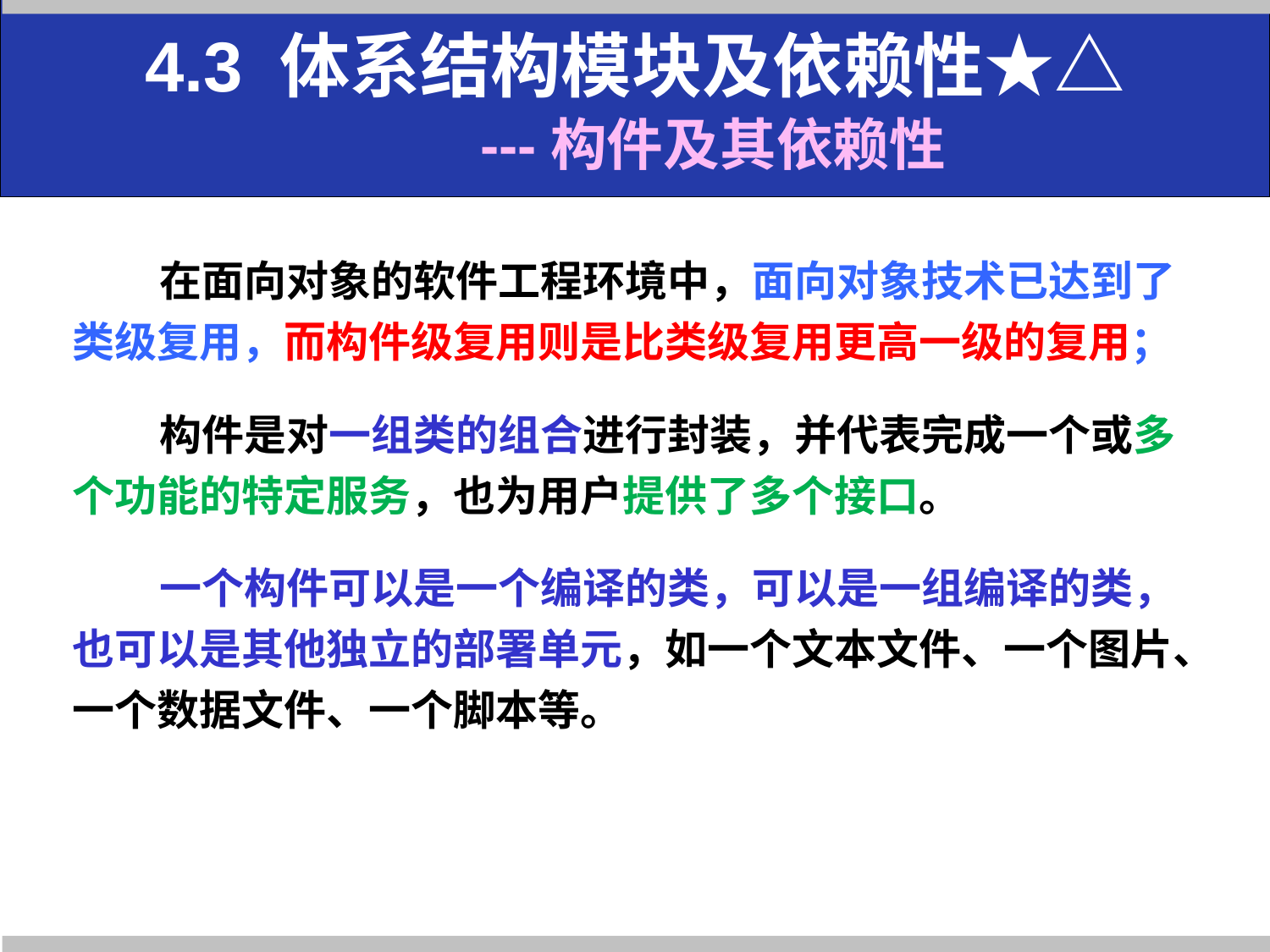

4.3 体系结构模块及依赖性★△
          ---构件及其依赖性
在面向对象的软件工程环境中，面向对象技术已达到了类级复用，而构件级复用则是比类级复用更高一级的复用；
构件是对一组类的组合进行封装，并代表完成一个或多个功能的特定服务，也为用户提供了多个接口。
一个构件可以是一个编译的类，可以是一组编译的类，也可以是其他独立的部署单元，如一个文本文件、一个图片、一个数据文件、一个脚本等。
563